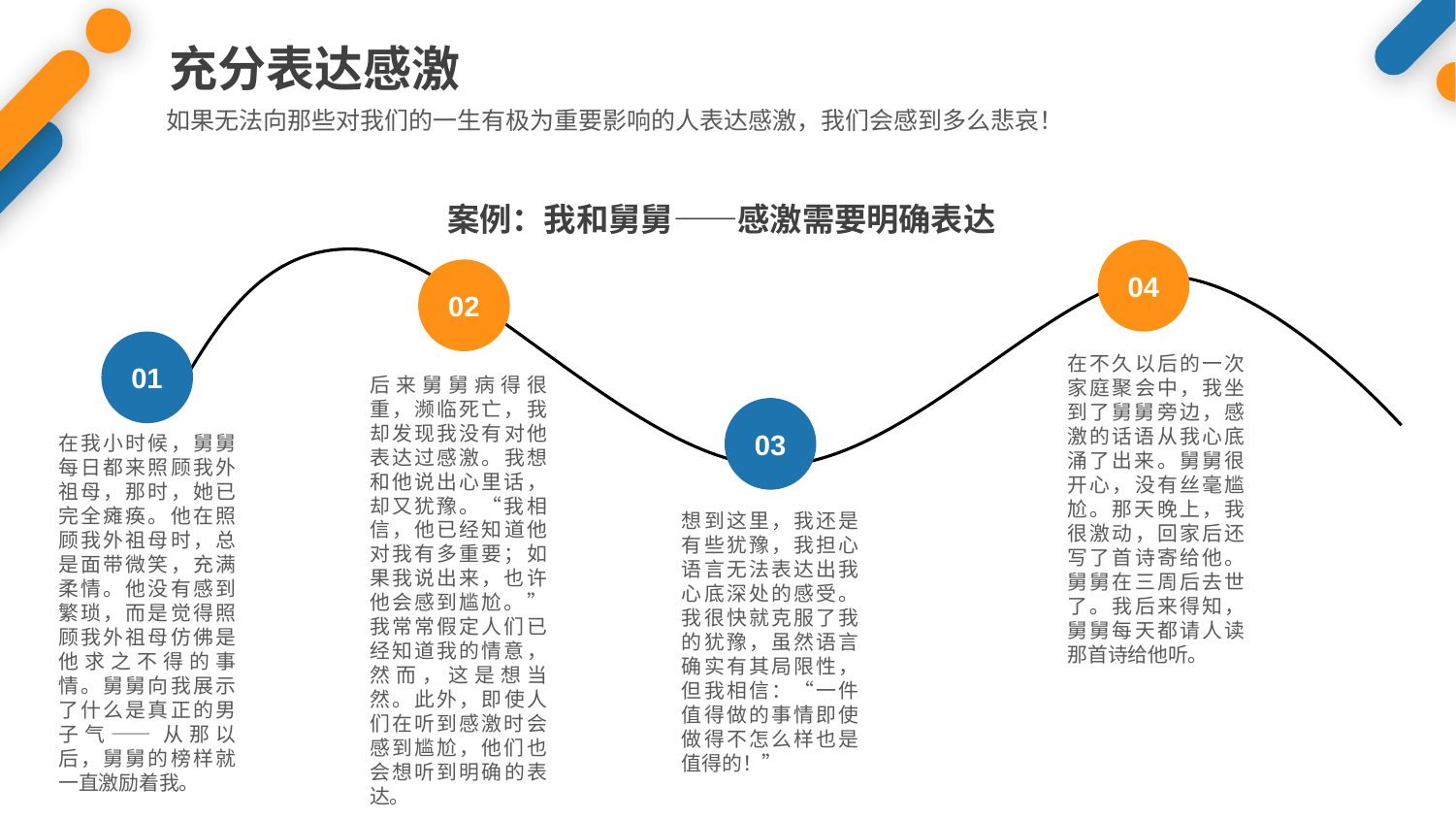

充分表达感激
如果无法向那些对我们的一生有极为重要影响的人表达感激，我们会感到多么悲哀！
案例：我和舅舅——感激需要明确表达
04

02
01
在不久以后的一次家庭聚会中，我坐到了舅舅旁边，感激的话语从我心底涌了出来。舅舅很开心，没有丝毫尴尬。那天晚上，我很激动，回家后还写了首诗寄给他。舅舅在三周后去世了。我后来得知，舅舅每天都请人读那首诗给他听。
后来舅舅病得很重，濒临死亡，我却发现我没有对他表达过感激。我想和他说出心里话，却又犹豫。“我相信，他已经知道他对我有多重要；如果我说出来，也许他会感到尴尬。”我常常假定人们已经知道我的情意，然而，这是想当然。此外，即使人们在听到感激时会感到尴尬，他们也会想听到明确的表达。
03
在我小时候，舅舅每日都来照顾我外祖母，那时，她已完全瘫痪。他在照顾我外祖母时，总是面带微笑，充满柔情。他没有感到繁琐，而是觉得照顾我外祖母仿佛是他求之不得的事情。舅舅向我展示了什么是真正的男子气——从那以后，舅舅的榜样就一直激励着我。
想到这里，我还是有些犹豫，我担心语言无法表达出我心底深处的感受。我很快就克服了我的犹豫，虽然语言确实有其局限性，但我相信：“一件值得做的事情即使做得不怎么样也是值得的！”